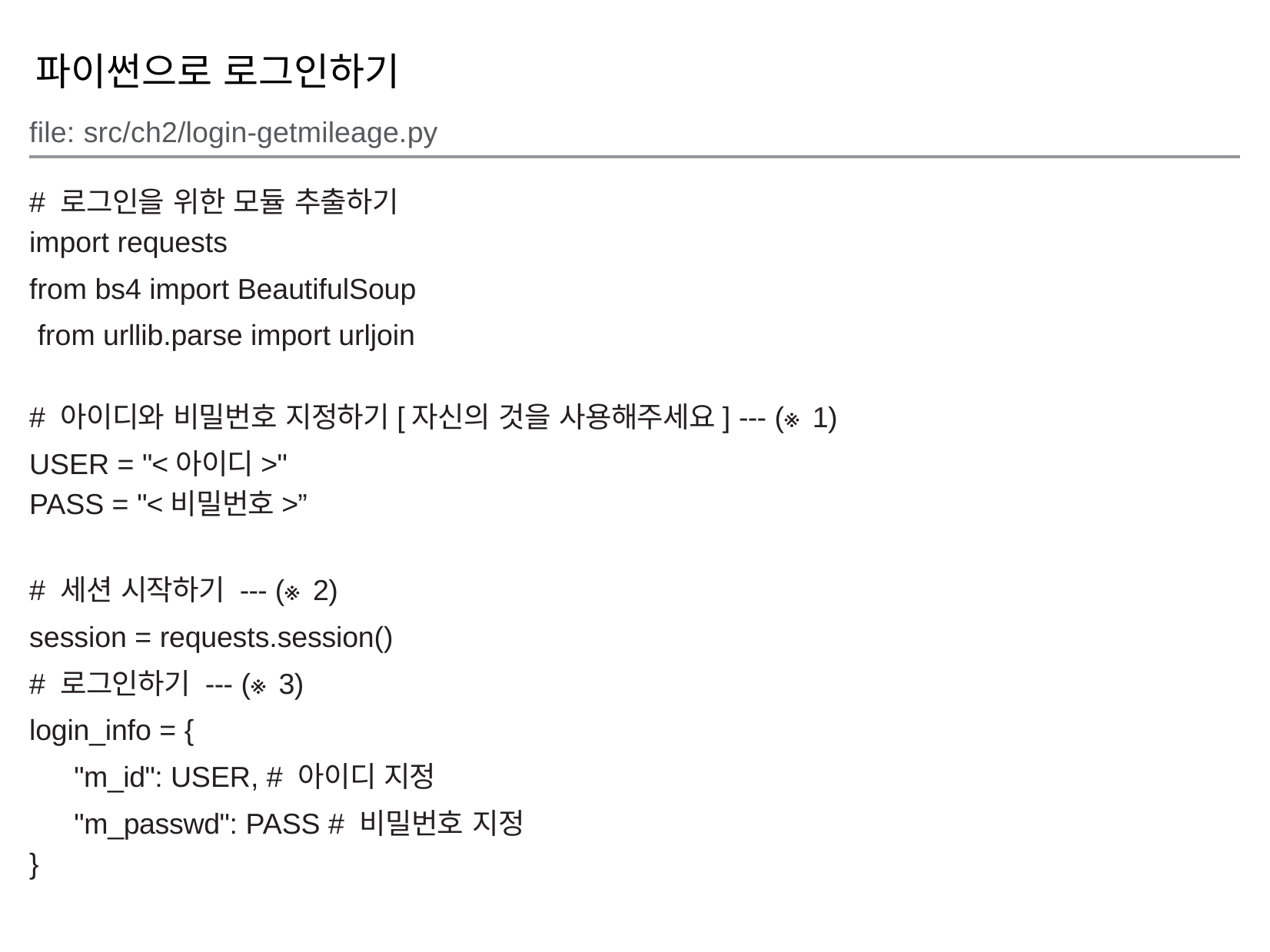

파이썬으로 로그인하기
file: src/ch2/login-getmileage.py

# 로그인을 위한 모듈 추출하기
import requests
from bs4 import BeautifulSoup
 from urllib.parse import urljoin

# 아이디와 비밀번호 지정하기[자신의 것을 사용해주세요] --- (※1)
USER = "<아이디>"
PASS = "<비밀번호>”

# 세션 시작하기 --- (※2)
session = requests.session()
# 로그인하기 --- (※3)
login_info = {
"m_id": USER, # 아이디 지정
"m_passwd": PASS # 비밀번호 지정
}